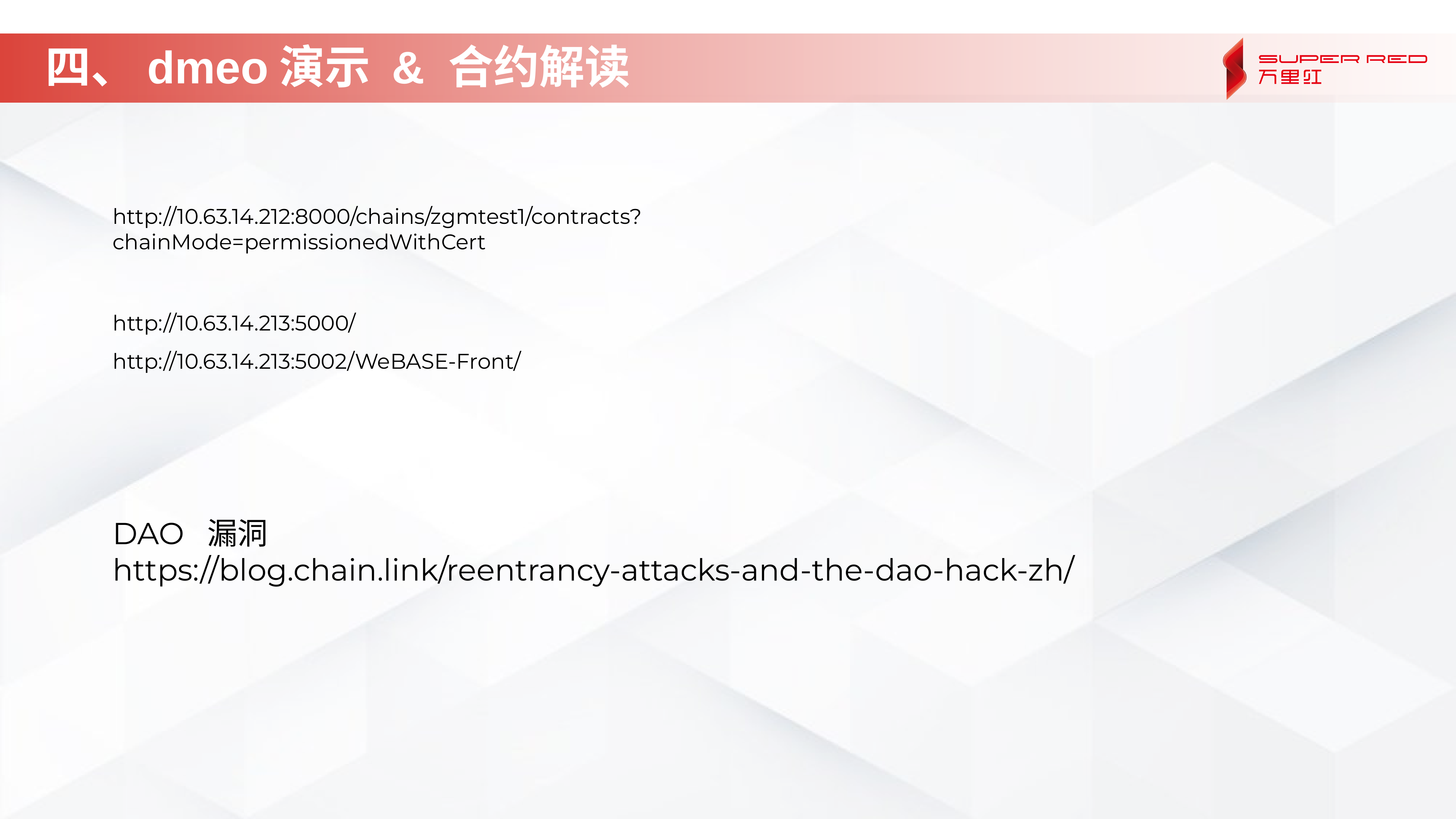

# 四、dmeo演示 & 合约解读
http://10.63.14.212:8000/chains/zgmtest1/contracts?chainMode=permissionedWithCert

http://10.63.14.213:5000/
http://10.63.14.213:5002/WeBASE-Front/
DAO  漏洞
https://blog.chain.link/reentrancy-attacks-and-the-dao-hack-zh/